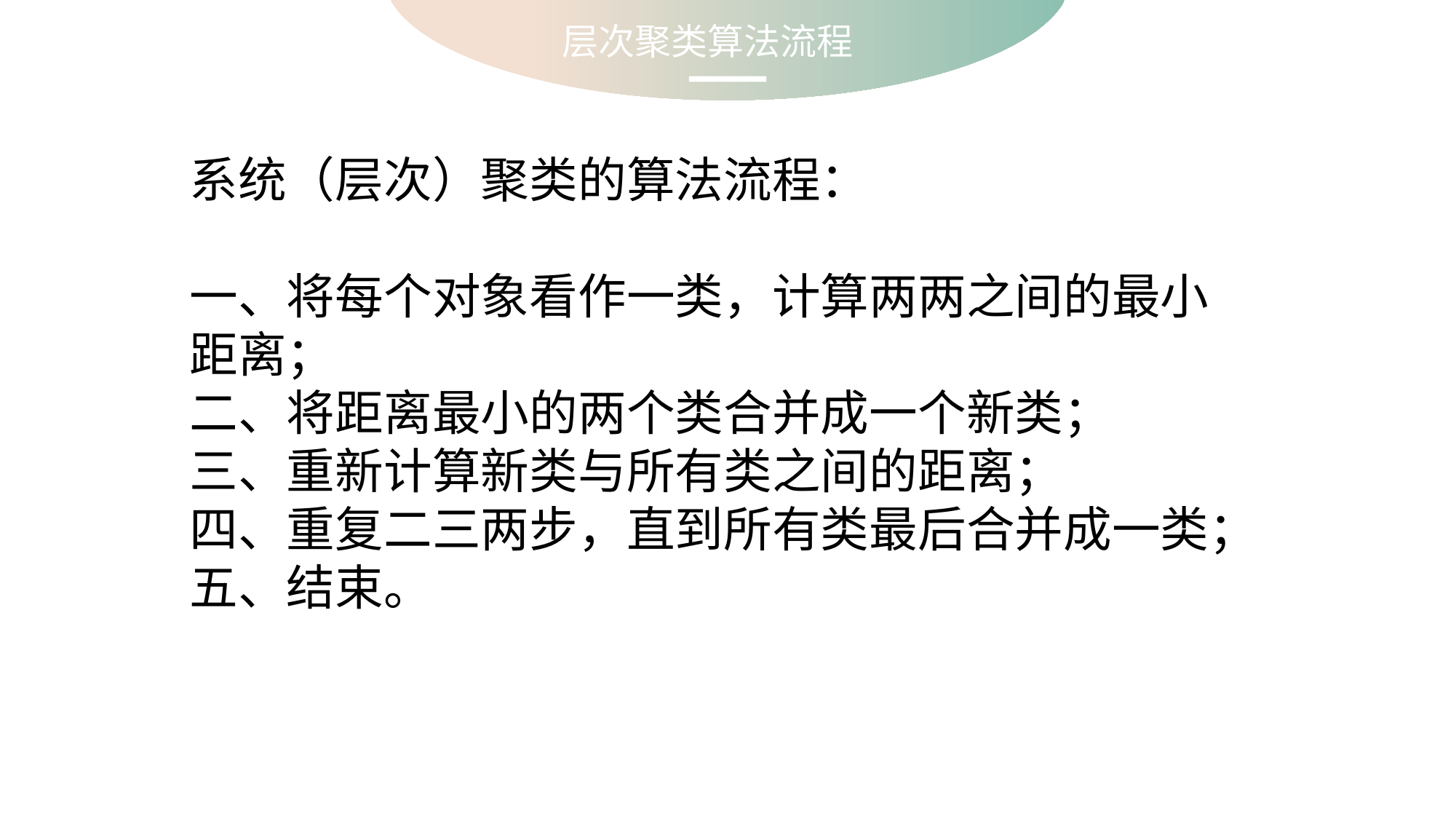

层次聚类算法流程

系统（层次）聚类的算法流程：

一、将每个对象看作一类，计算两两之间的最小距离；
二、将距离最小的两个类合并成一个新类；
三、重新计算新类与所有类之间的距离；
四、重复二三两步，直到所有类最后合并成一类；
五、结束。